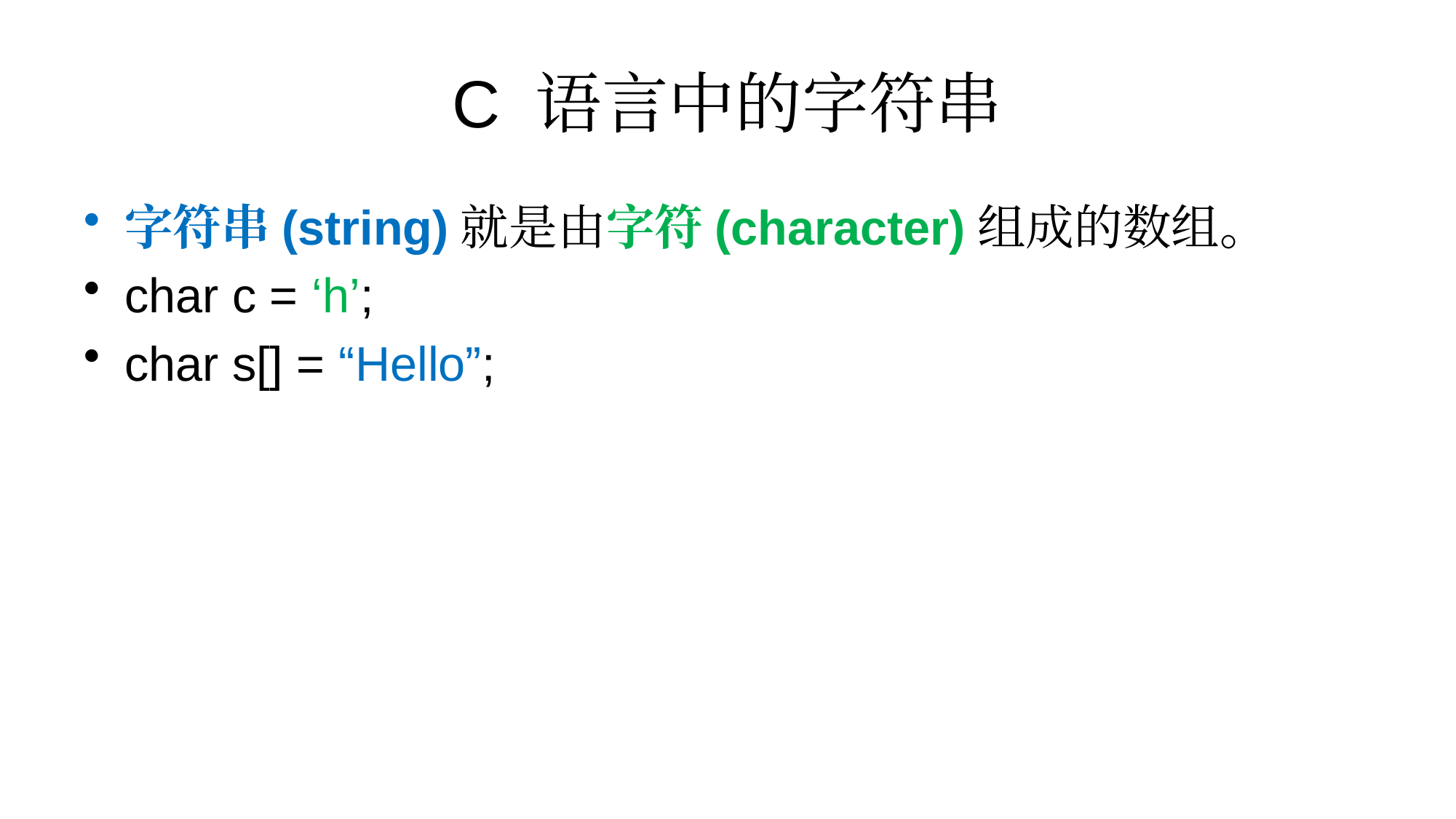

# C 语言中的字符串
字符串(string)就是由字符(character)组成的数组。
char c = ‘h’;
char s[] = “Hello”;